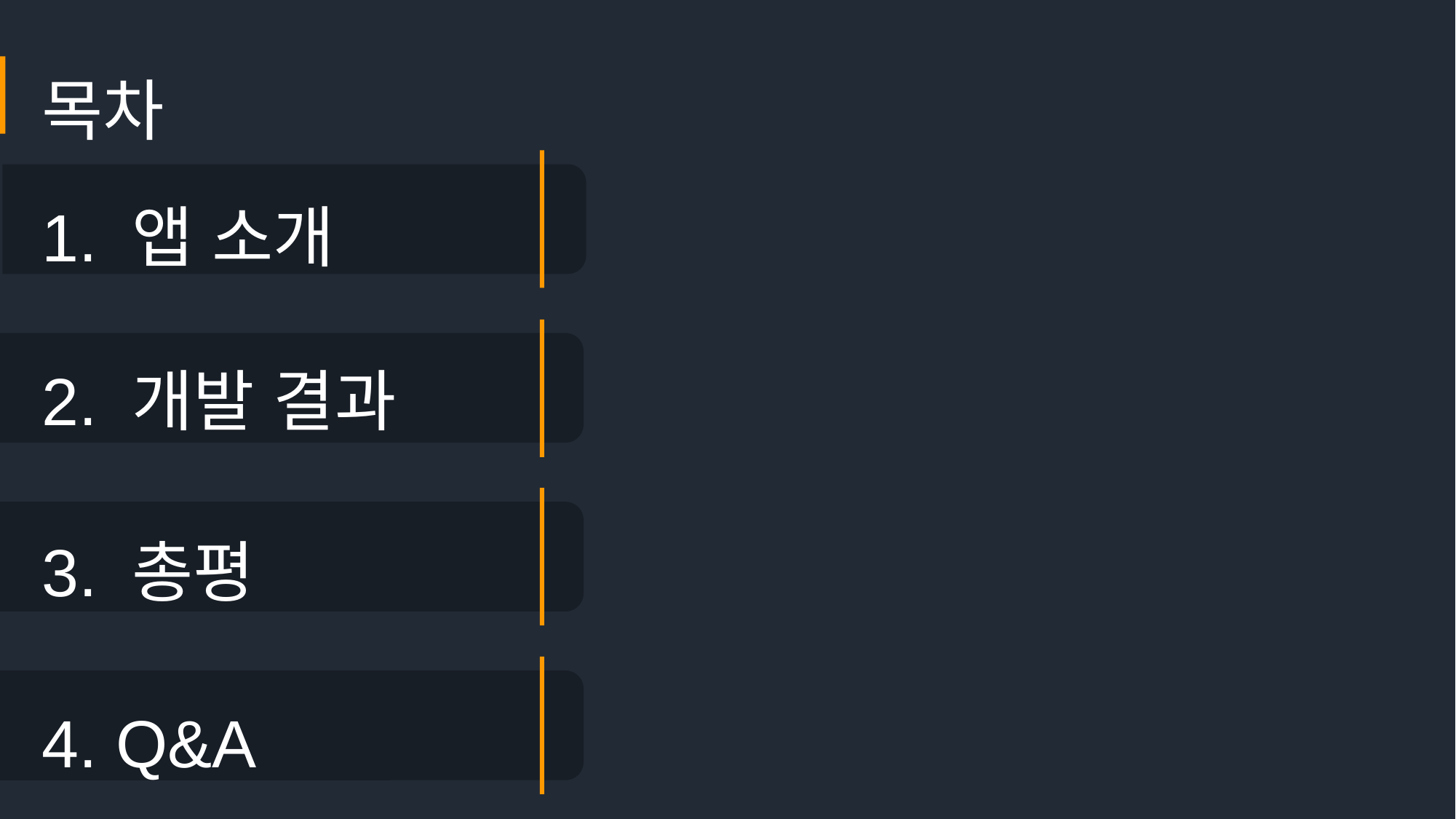

목차

1. 앱 소개

2. 개발 결과

3. 총평

4. Q&A